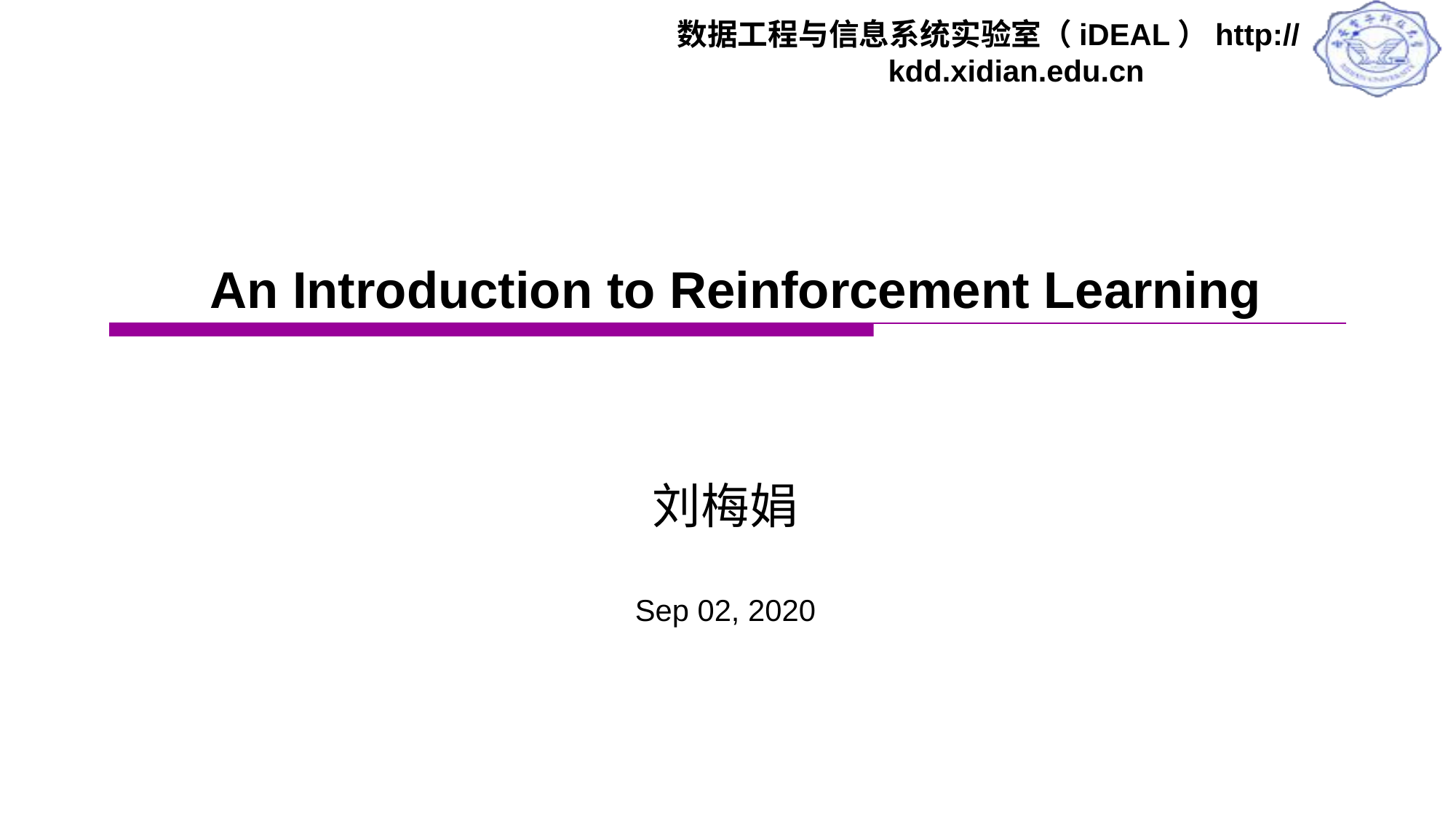

# An Introduction to Reinforcement Learning

刘梅娟

Sep 02, 2020